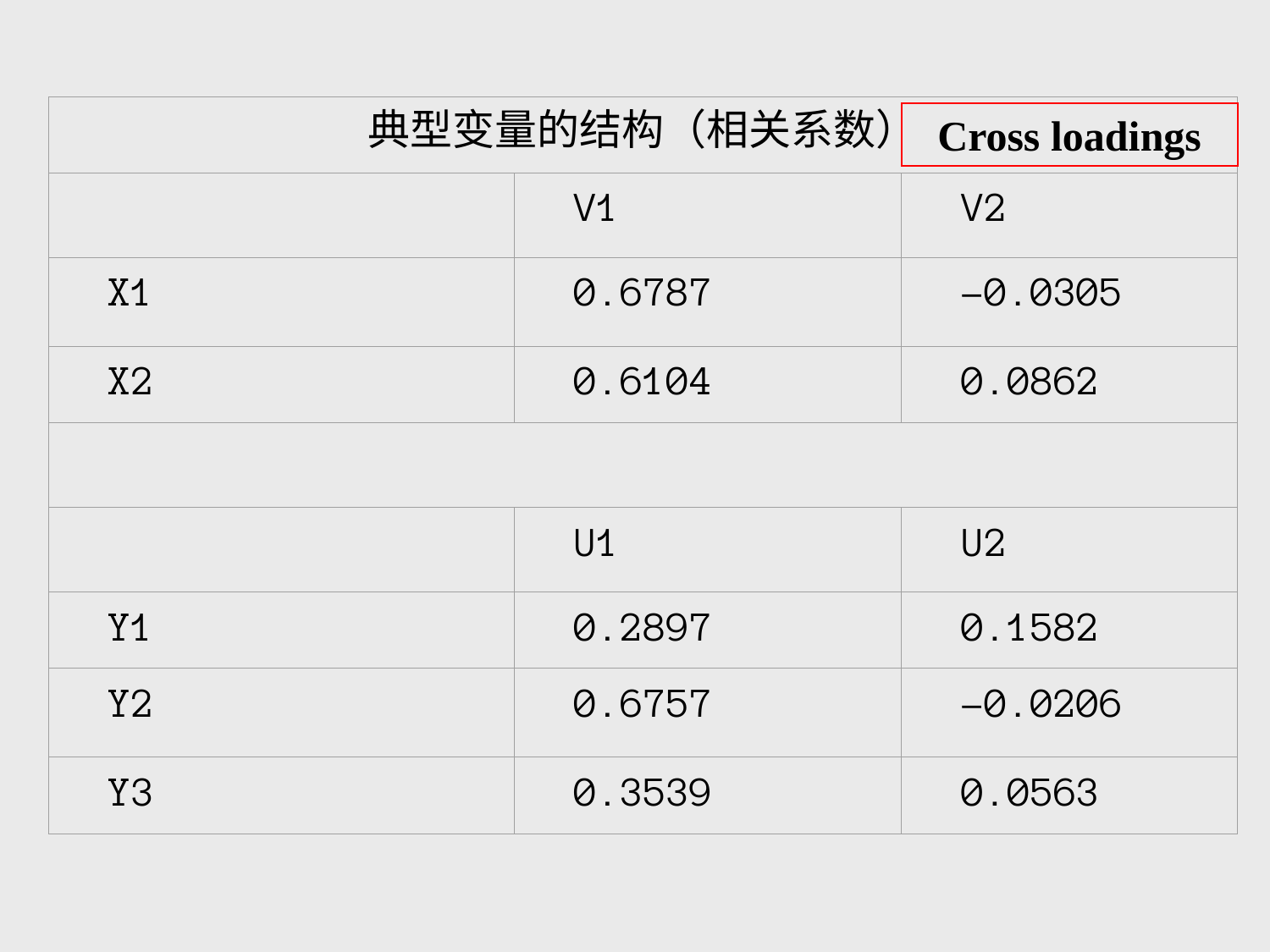

典型变量的结构（相关系数）

V1

V2

X1

0.6787

-0.0305

X2

0.6104

0.0862

U1

U2

Y1

0.2897

0.1582

Y2

0.6757

-0.0206

Y3

0.3539

0.0563

Cross loadings